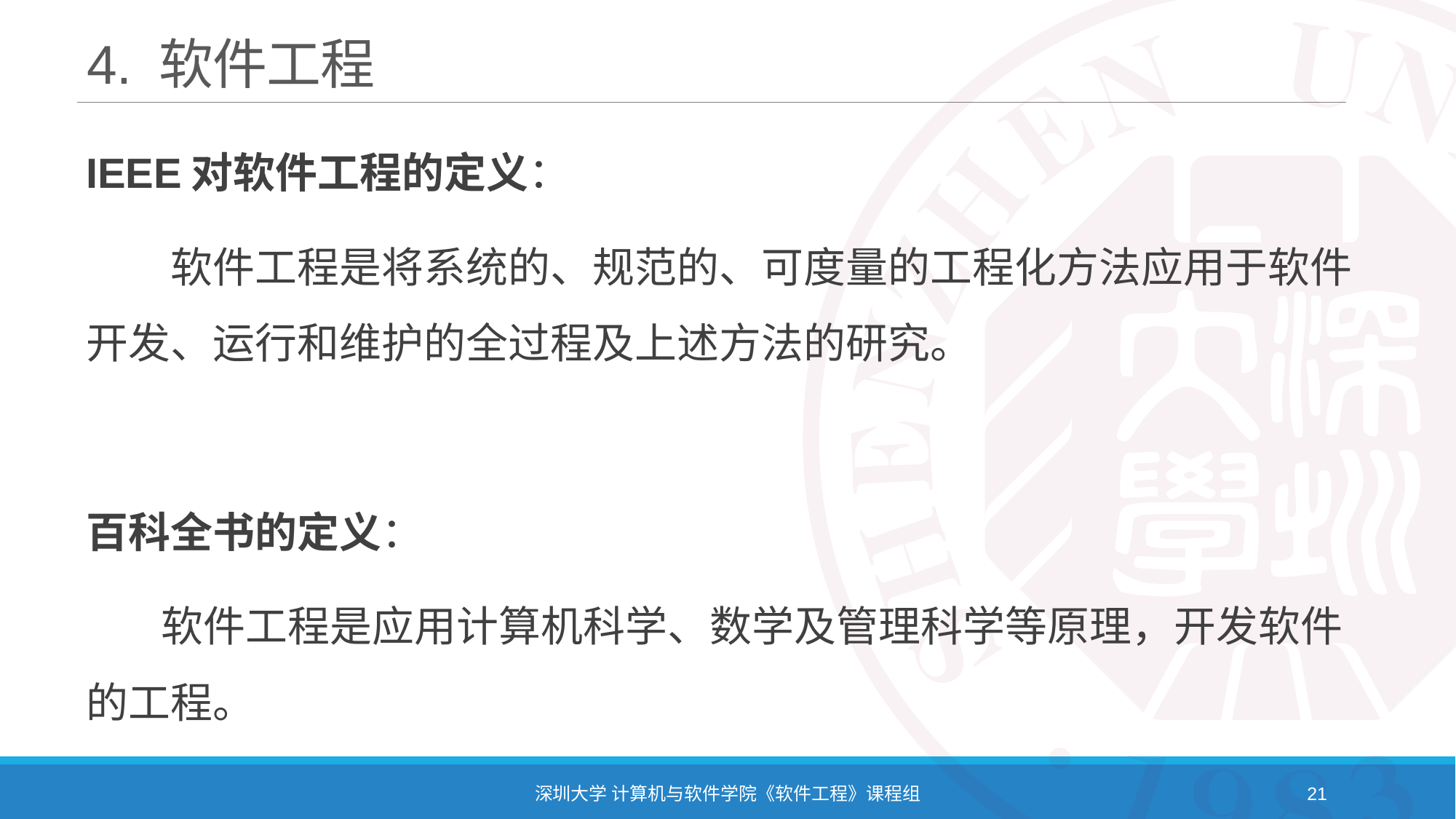

# 4. 软件工程
IEEE对软件工程的定义：
        软件工程是将系统的、规范的、可度量的工程化方法应用于软件开发、运行和维护的全过程及上述方法的研究。

百科全书的定义：
       软件工程是应用计算机科学、数学及管理科学等原理，开发软件的工程。

深圳大学 计算机与软件学院《软件工程》课程组
21